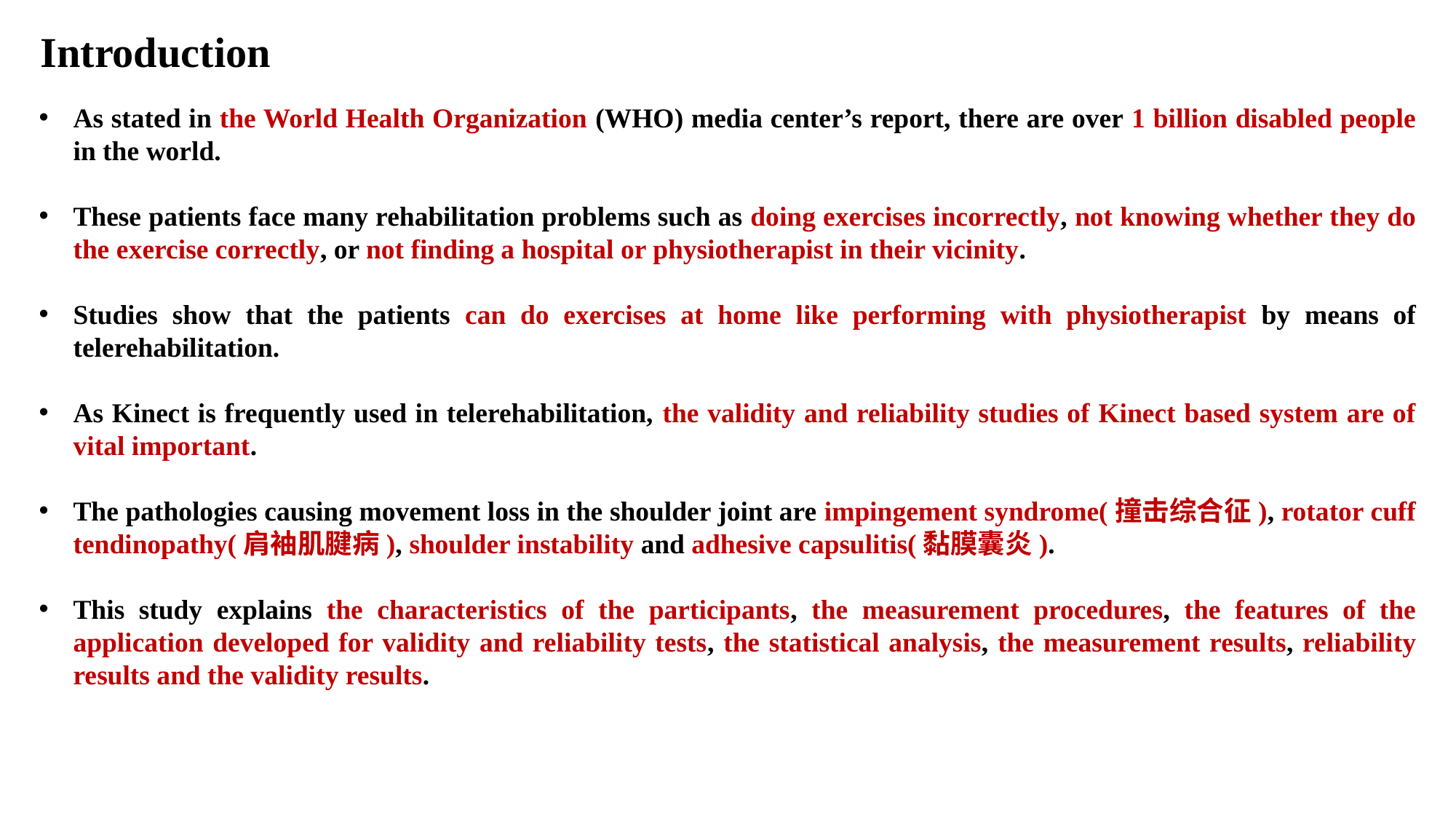

Introduction
As stated in the World Health Organization (WHO) media center’s report, there are over 1 billion disabled people in the world.

These patients face many rehabilitation problems such as doing exercises incorrectly, not knowing whether they do the exercise correctly, or not finding a hospital or physiotherapist in their vicinity.

Studies show that the patients can do exercises at home like performing with physiotherapist by means of telerehabilitation.

As Kinect is frequently used in telerehabilitation, the validity and reliability studies of Kinect based system are of vital important.

The pathologies causing movement loss in the shoulder joint are impingement syndrome(撞击综合征), rotator cuff tendinopathy(肩袖肌腱病), shoulder instability and adhesive capsulitis(黏膜囊炎).

This study explains the characteristics of the participants, the measurement procedures, the features of the application developed for validity and reliability tests, the statistical analysis, the measurement results, reliability results and the validity results.